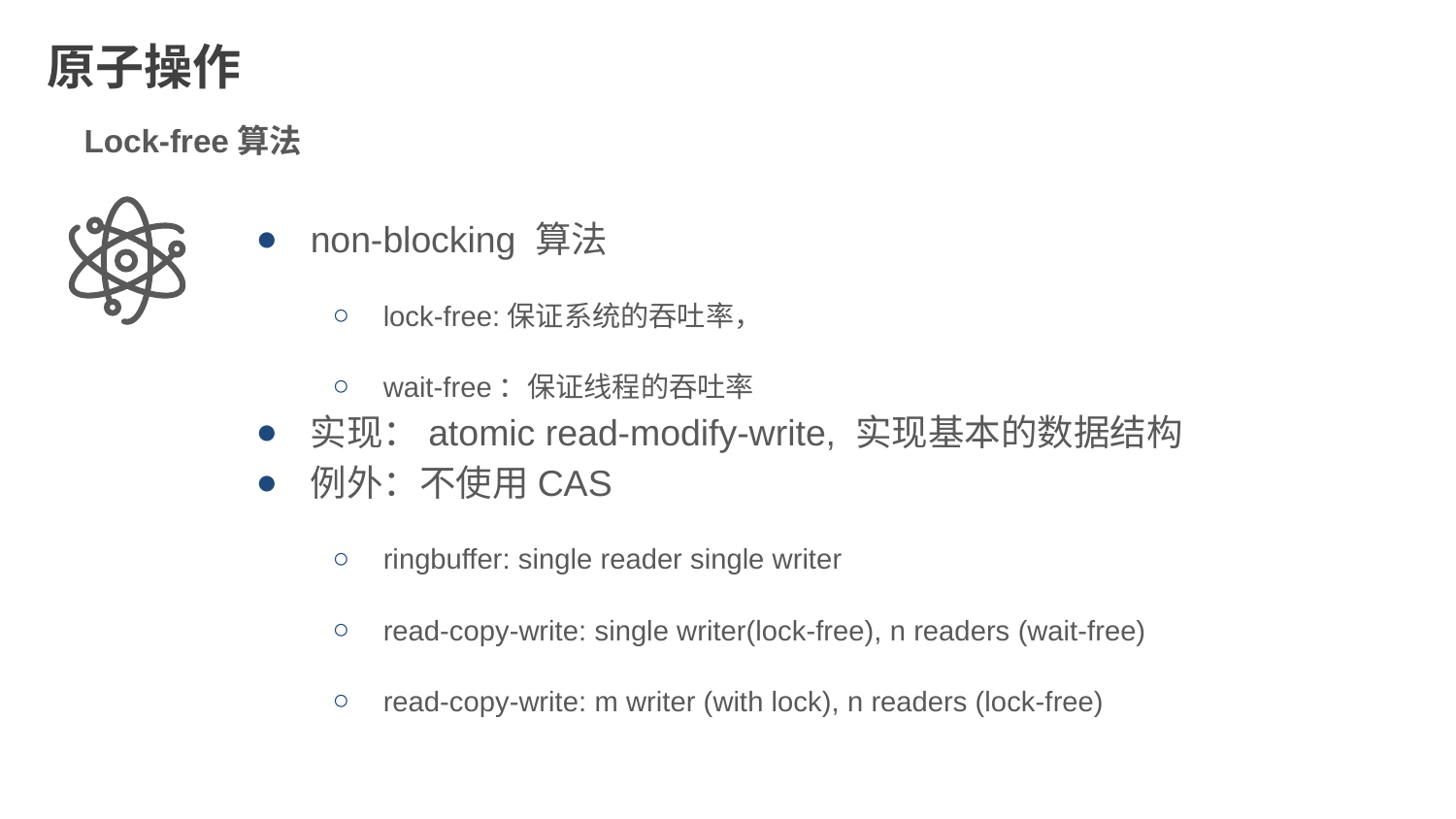

原子操作
Lock-free算法

non-blocking 算法
lock-free:保证系统的吞吐率，
wait-free：保证线程的吞吐率
实现：atomic read-modify-write, 实现基本的数据结构
例外：不使用CAS
ringbuffer: single reader single writer
read-copy-write: single writer(lock-free), n readers (wait-free)
read-copy-write: m writer (with lock), n readers (lock-free)